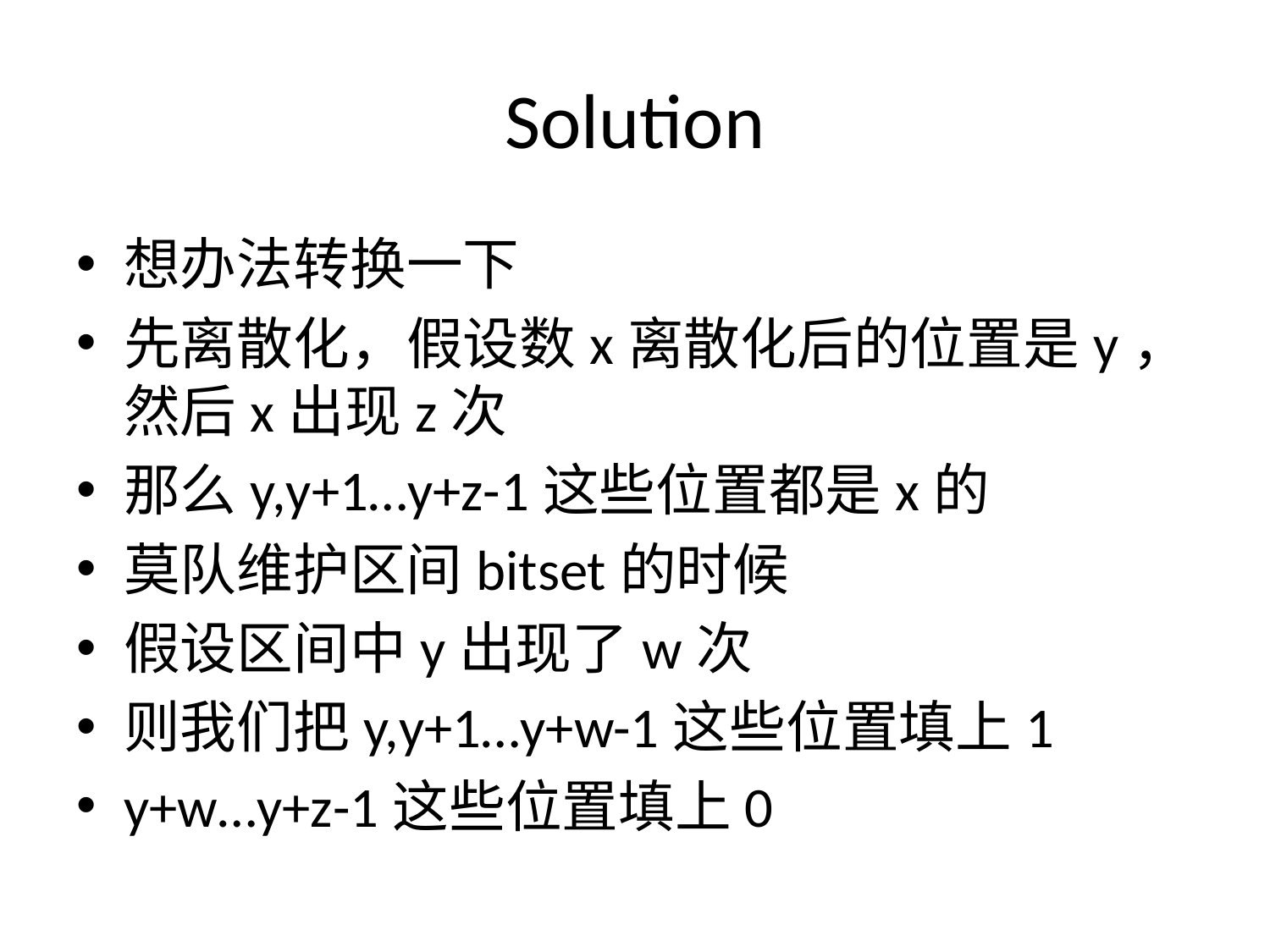

# Solution
想办法转换一下
先离散化，假设数x离散化后的位置是y，然后x出现z次
那么y,y+1…y+z-1这些位置都是x的
莫队维护区间bitset的时候
假设区间中y出现了w次
则我们把y,y+1…y+w-1这些位置填上1
y+w…y+z-1这些位置填上0